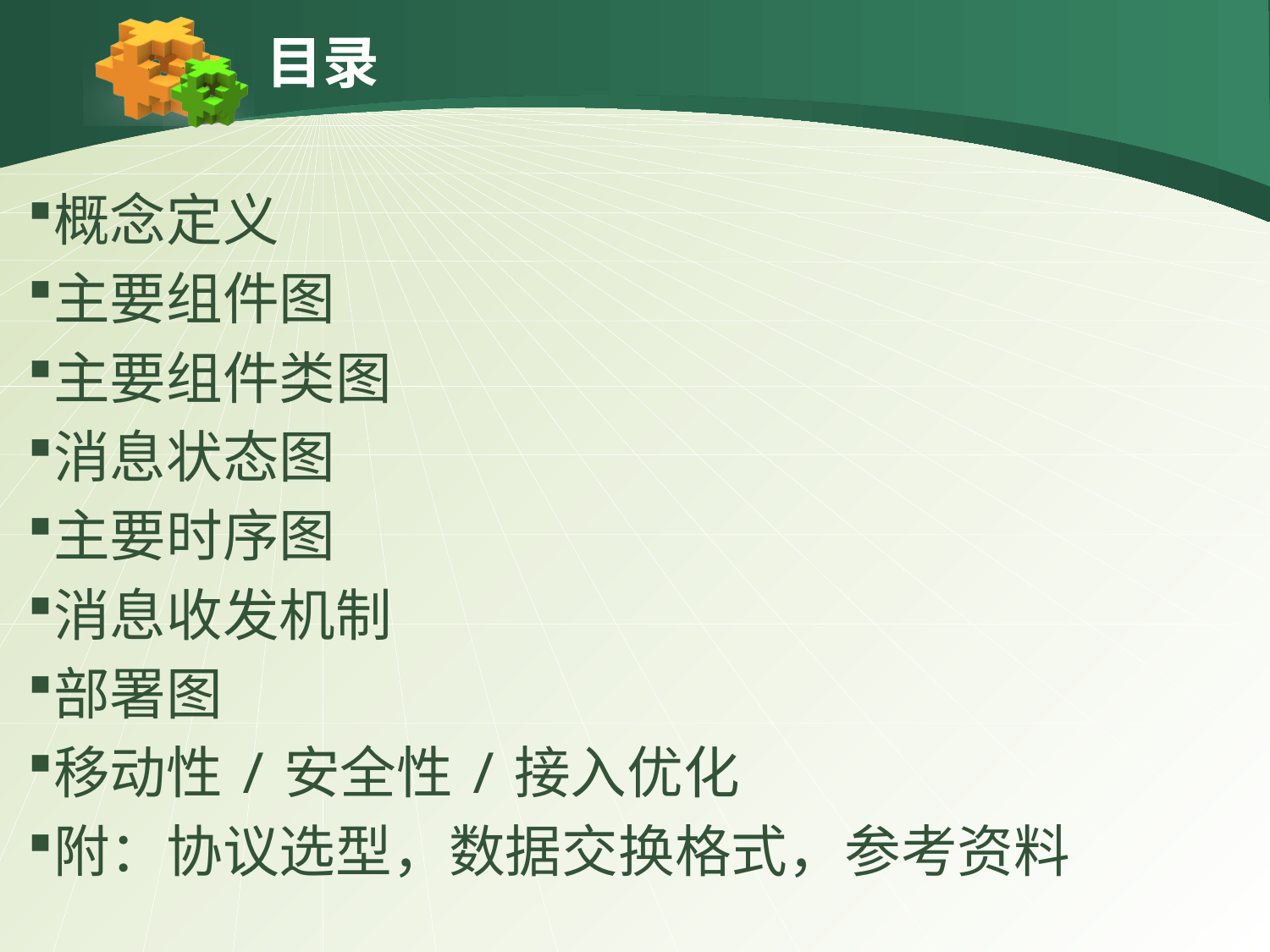

目录
概念定义
主要组件图
主要组件类图
消息状态图
主要时序图
消息收发机制
部署图
移动性/安全性/接入优化
附：协议选型，数据交换格式，参考资料